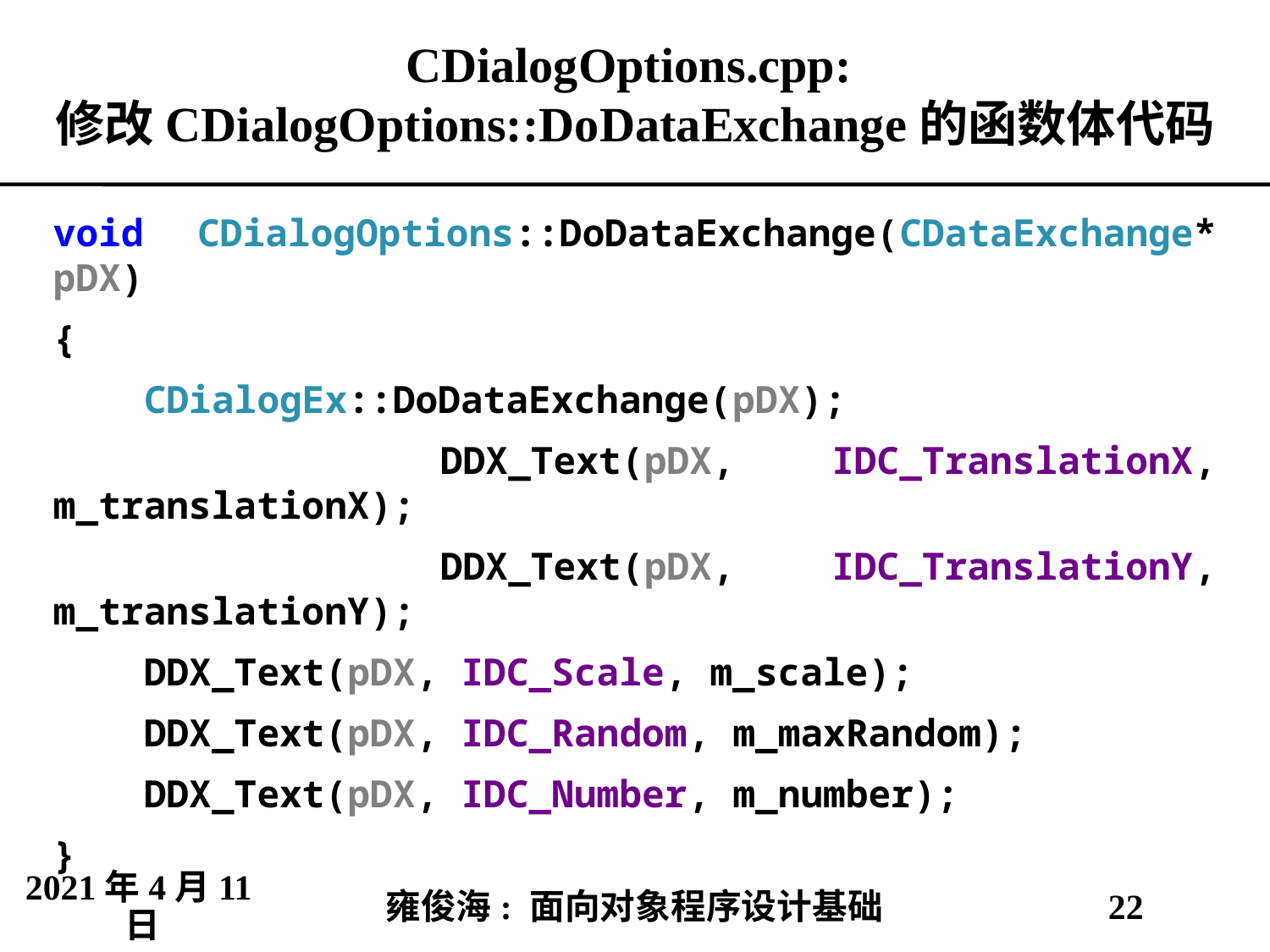

# CDialogOptions.cpp: 修改CDialogOptions::DoDataExchange的函数体代码

void CDialogOptions::DoDataExchange(CDataExchange* pDX)
{
    CDialogEx::DoDataExchange(pDX);
    DDX_Text(pDX, IDC_TranslationX, m_translationX);
    DDX_Text(pDX, IDC_TranslationY, m_translationY);
    DDX_Text(pDX, IDC_Scale, m_scale);
    DDX_Text(pDX, IDC_Random, m_maxRandom);
    DDX_Text(pDX, IDC_Number, m_number);
}
2021年4月11日
雍俊海: 面向对象程序设计基础
22